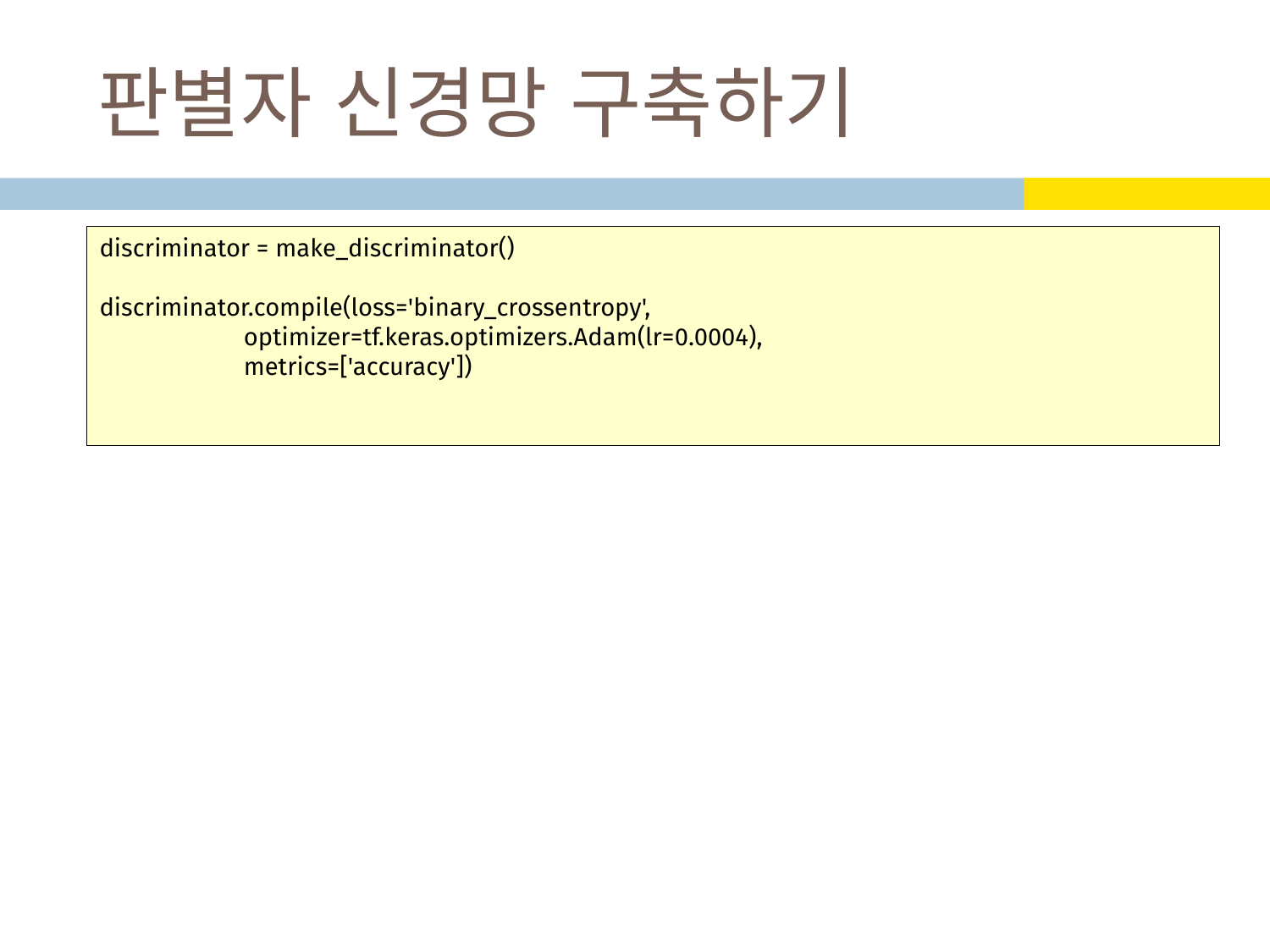

# 판별자 신경망 구축하기
discriminator = make_discriminator()

discriminator.compile(loss='binary_crossentropy',
                      optimizer=tf.keras.optimizers.Adam(lr=0.0004),
                      metrics=['accuracy'])